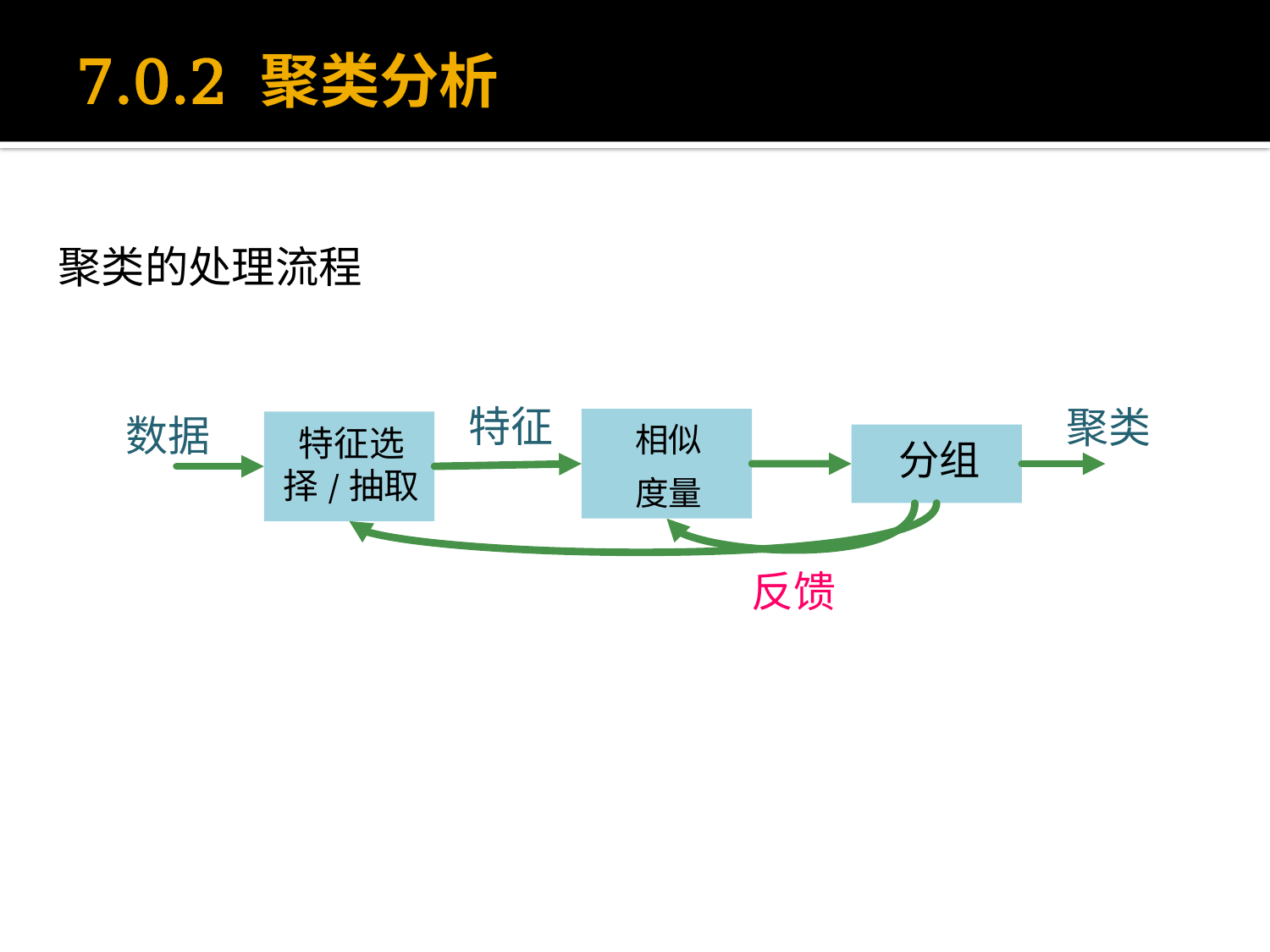

# 7.0.2 聚类分析
聚类的处理流程

特征
聚类
数据
相似
度量
特征选择/抽取
分组
反馈